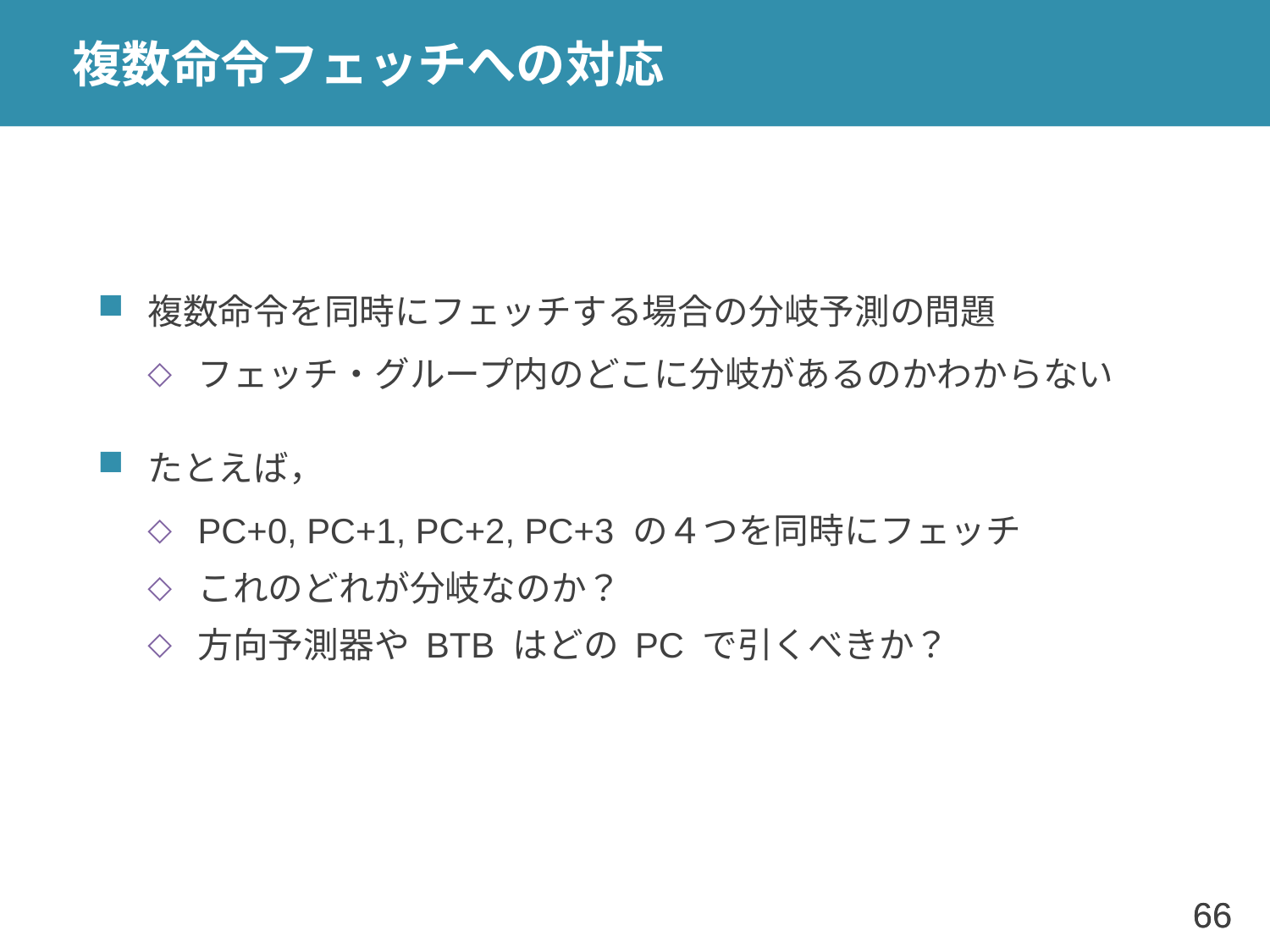

# 複数命令フェッチへの対応
複数命令を同時にフェッチする場合の分岐予測の問題
フェッチ・グループ内のどこに分岐があるのかわからない
たとえば，
PC+0, PC+1, PC+2, PC+3 の４つを同時にフェッチ
これのどれが分岐なのか？
方向予測器や BTB はどの PC で引くべきか？